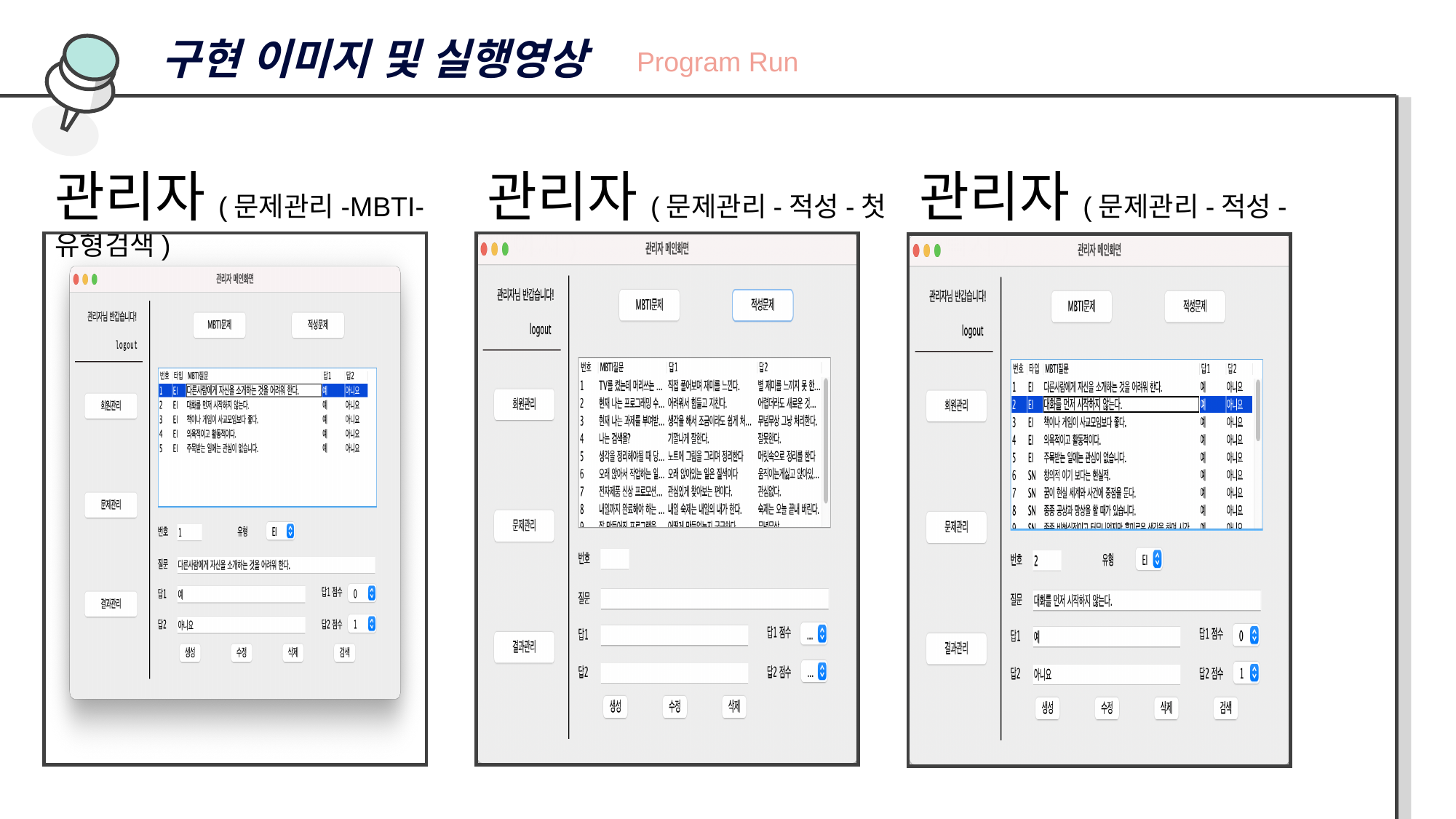

구현 이미지 및 실행영상

Program Run

관리자(문제관리-MBTI-유형검색)
관리자(문제관리-적성-첫 페이지)
관리자(문제관리-적성-클릭시)